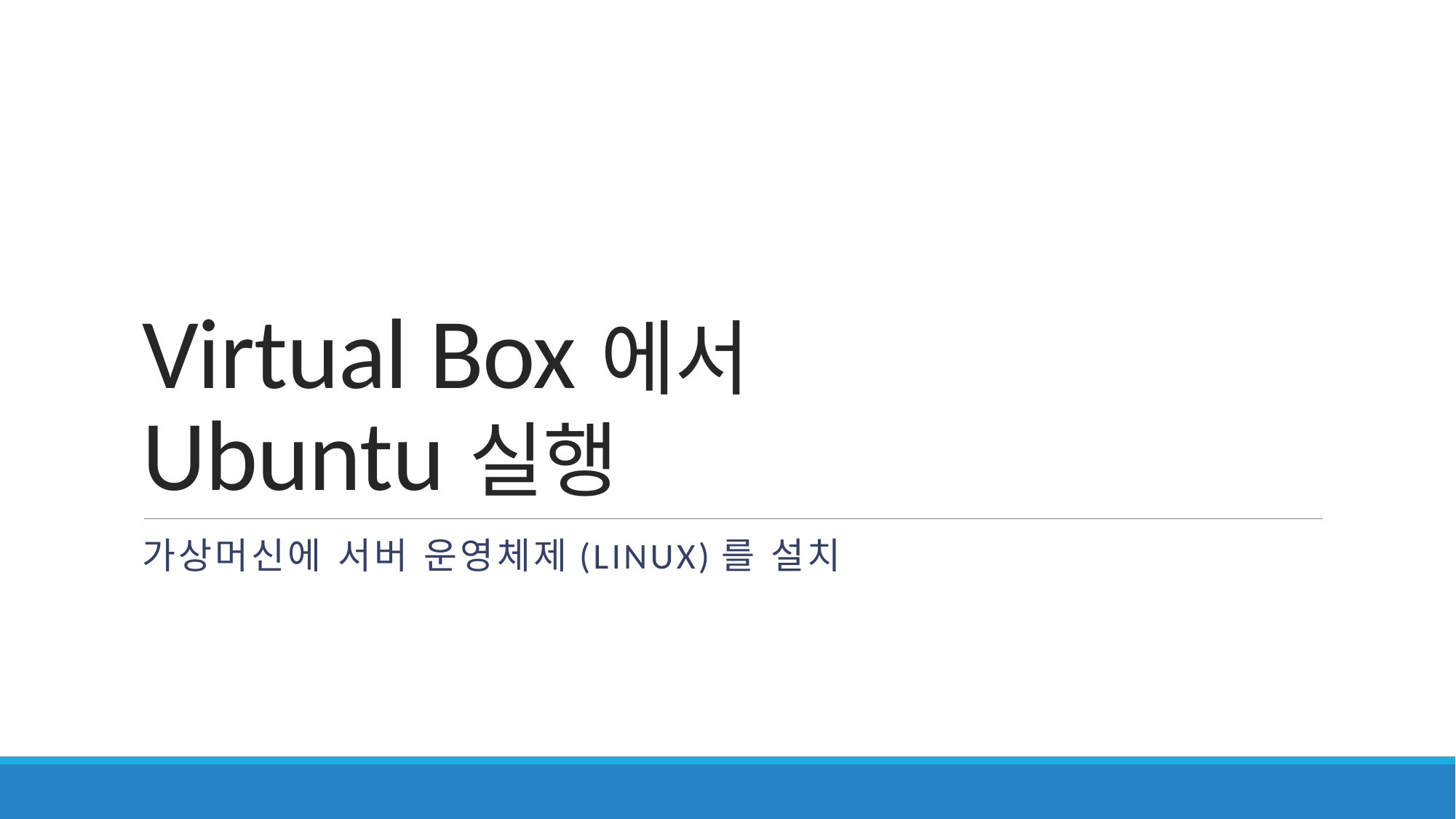

# Virtual Box에서 Ubuntu실행
가상머신에 서버 운영체제(Linux)를 설치